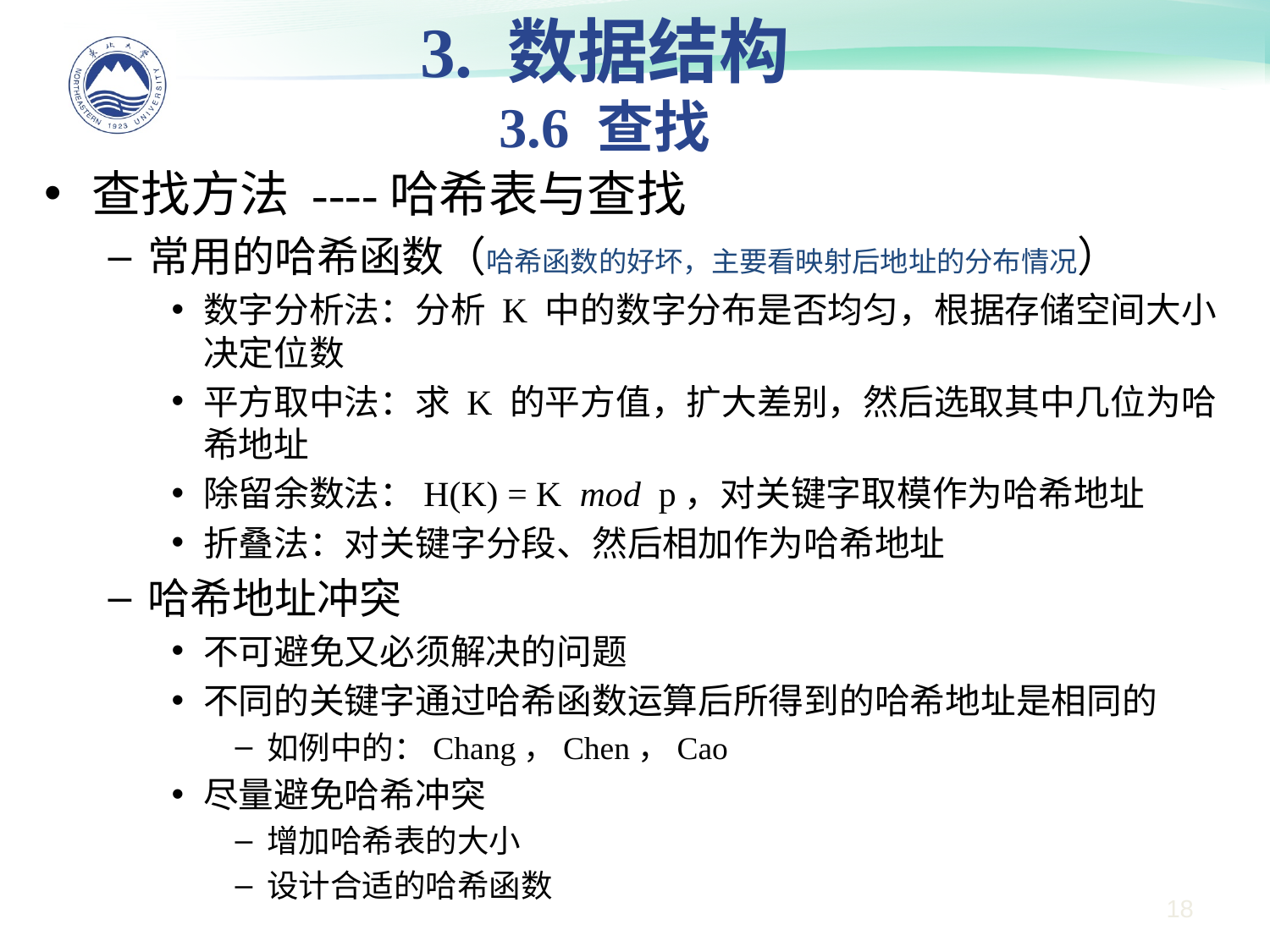

3. 数据结构
3.6 查找
查找方法 ----哈希表与查找
常用的哈希函数（哈希函数的好坏，主要看映射后地址的分布情况）
数字分析法：分析 K 中的数字分布是否均匀，根据存储空间大小决定位数
平方取中法：求 K 的平方值，扩大差别，然后选取其中几位为哈希地址
除留余数法：H(K) = K  mod  p，对关键字取模作为哈希地址
折叠法：对关键字分段、然后相加作为哈希地址
哈希地址冲突
不可避免又必须解决的问题
不同的关键字通过哈希函数运算后所得到的哈希地址是相同的
如例中的：Chang，Chen，Cao
尽量避免哈希冲突
增加哈希表的大小
设计合适的哈希函数
18